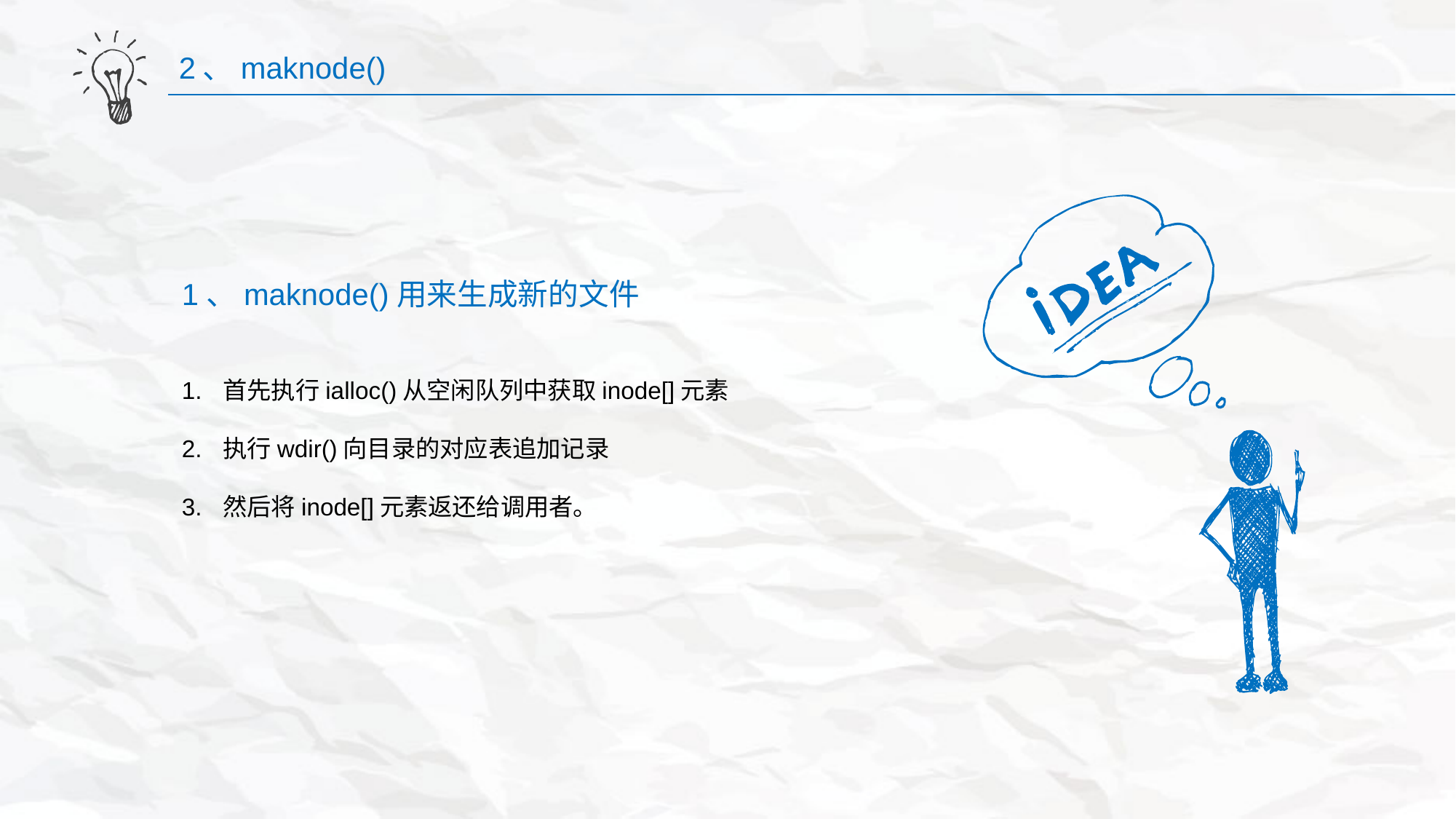

2、maknode()

1、maknode()用来生成新的文件
首先执行ialloc()从空闲队列中获取inode[]元素

执行wdir()向目录的对应表追加记录

然后将inode[]元素返还给调用者。